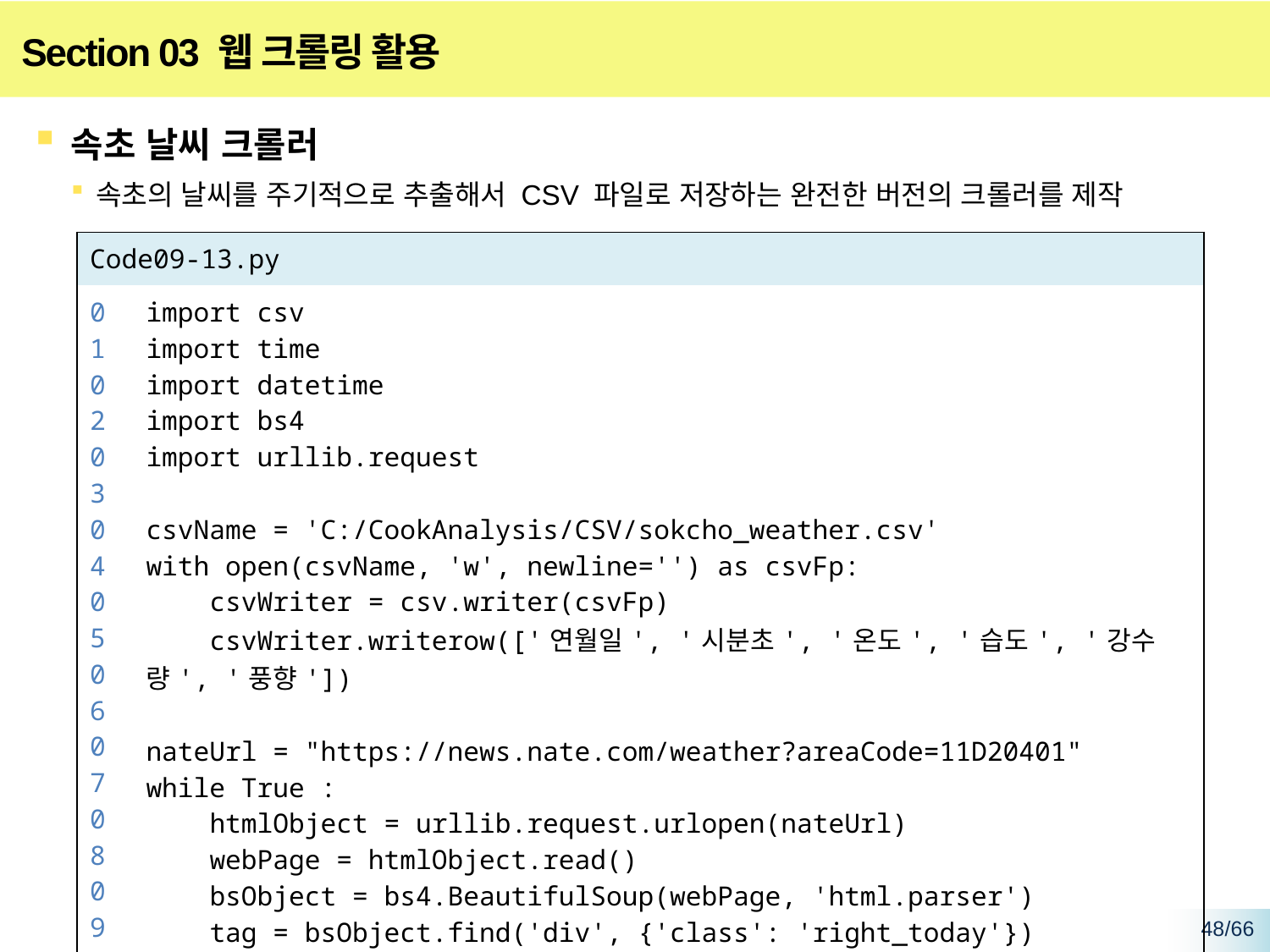

# Section 03 웹 크롤링 활용
속초 날씨 크롤러
속초의 날씨를 주기적으로 추출해서 CSV 파일로 저장하는 완전한 버전의 크롤러를 제작
| Code09-13.py |  |
| --- | --- |
| 01 02 03 04 05 06 07 08 09 10 11 12 13 14 15 16 17 18 19 | import csv import time import datetime import bs4 import urllib.request csvName = 'C:/CookAnalysis/CSV/sokcho\_weather.csv' with open(csvName, 'w', newline='') as csvFp: csvWriter = csv.writer(csvFp) csvWriter.writerow(['연월일', '시분초', '온도', '습도', '강수량', '풍향']) nateUrl = "https://news.nate.com/weather?areaCode=11D20401" while True : htmlObject = urllib.request.urlopen(nateUrl) webPage = htmlObject.read() bsObject = bs4.BeautifulSoup(webPage, 'html.parser') tag = bsObject.find('div', {'class': 'right\_today'}) temper = tag.find('p', {'class': 'celsius'}).text humi = tag.find('p', {'class': 'humidity'}).text |